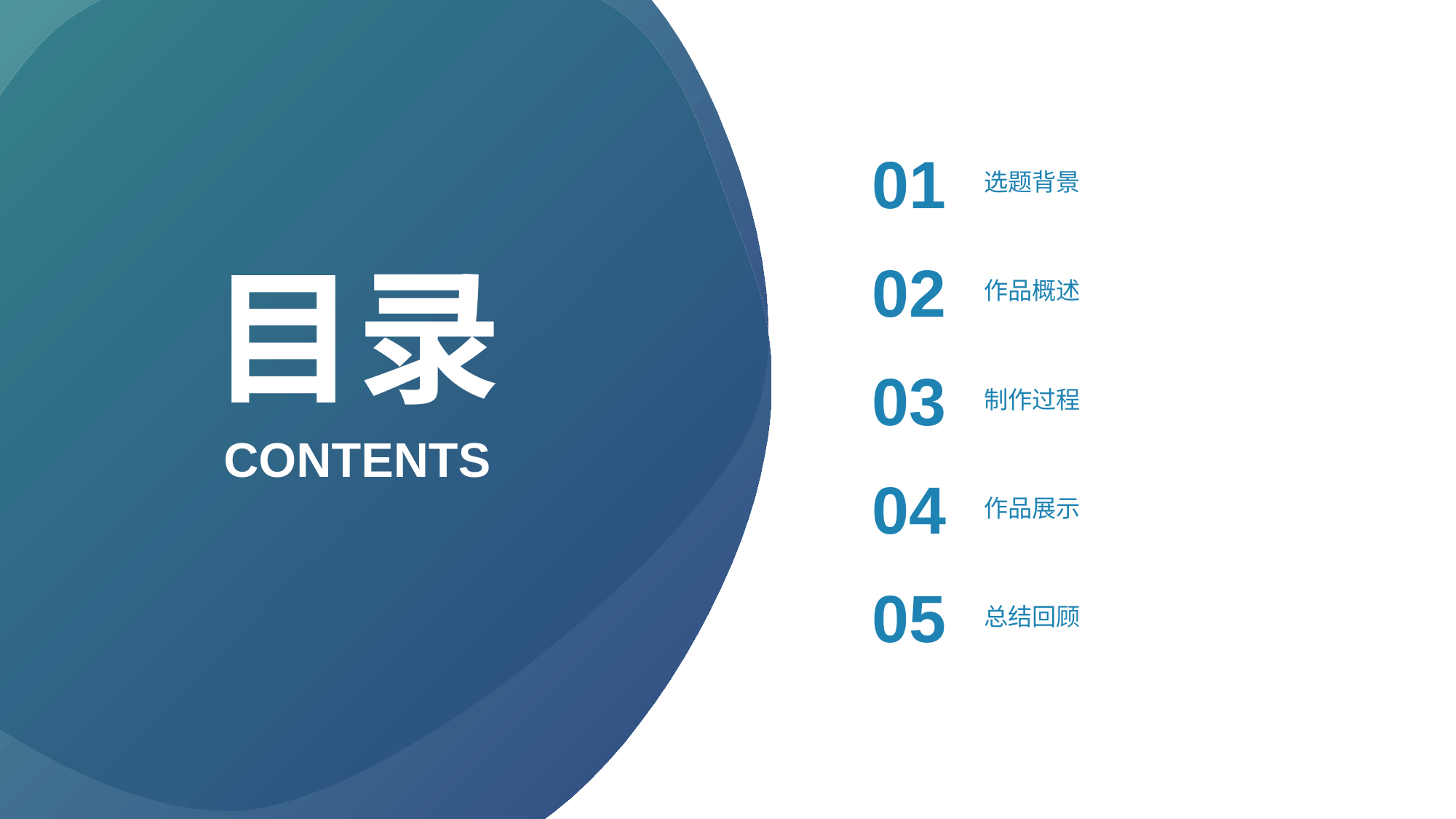

01
选题背景
目录
02
作品概述
03
制作过程
CONTENTS
04
作品展示
05
总结回顾